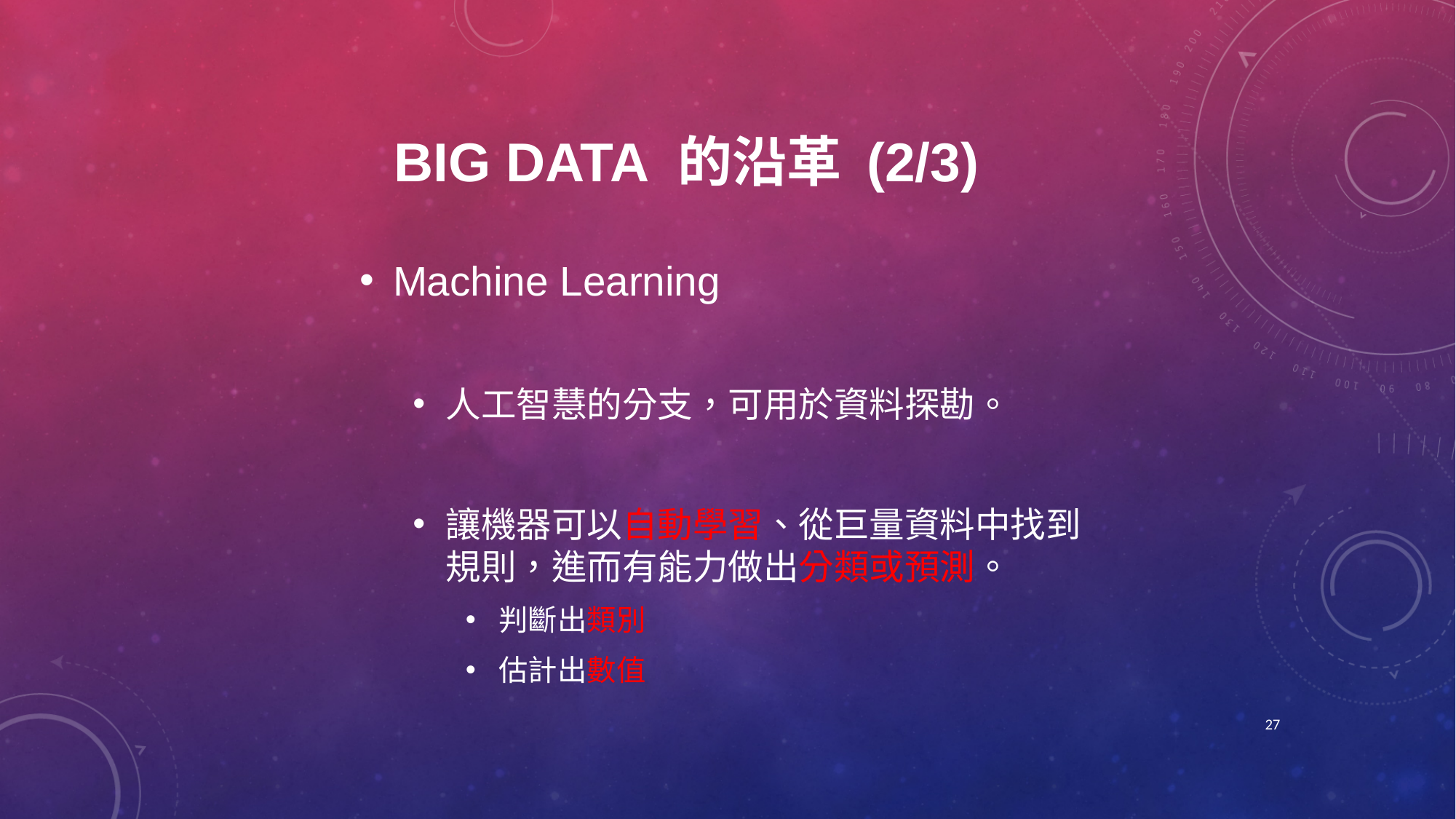

# Big Data 的沿革 (2/3)
Machine Learning

人工智慧的分支，可用於資料探勘。

讓機器可以自動學習、從巨量資料中找到規則，進而有能力做出分類或預測。
判斷出類別
估計出數值
27